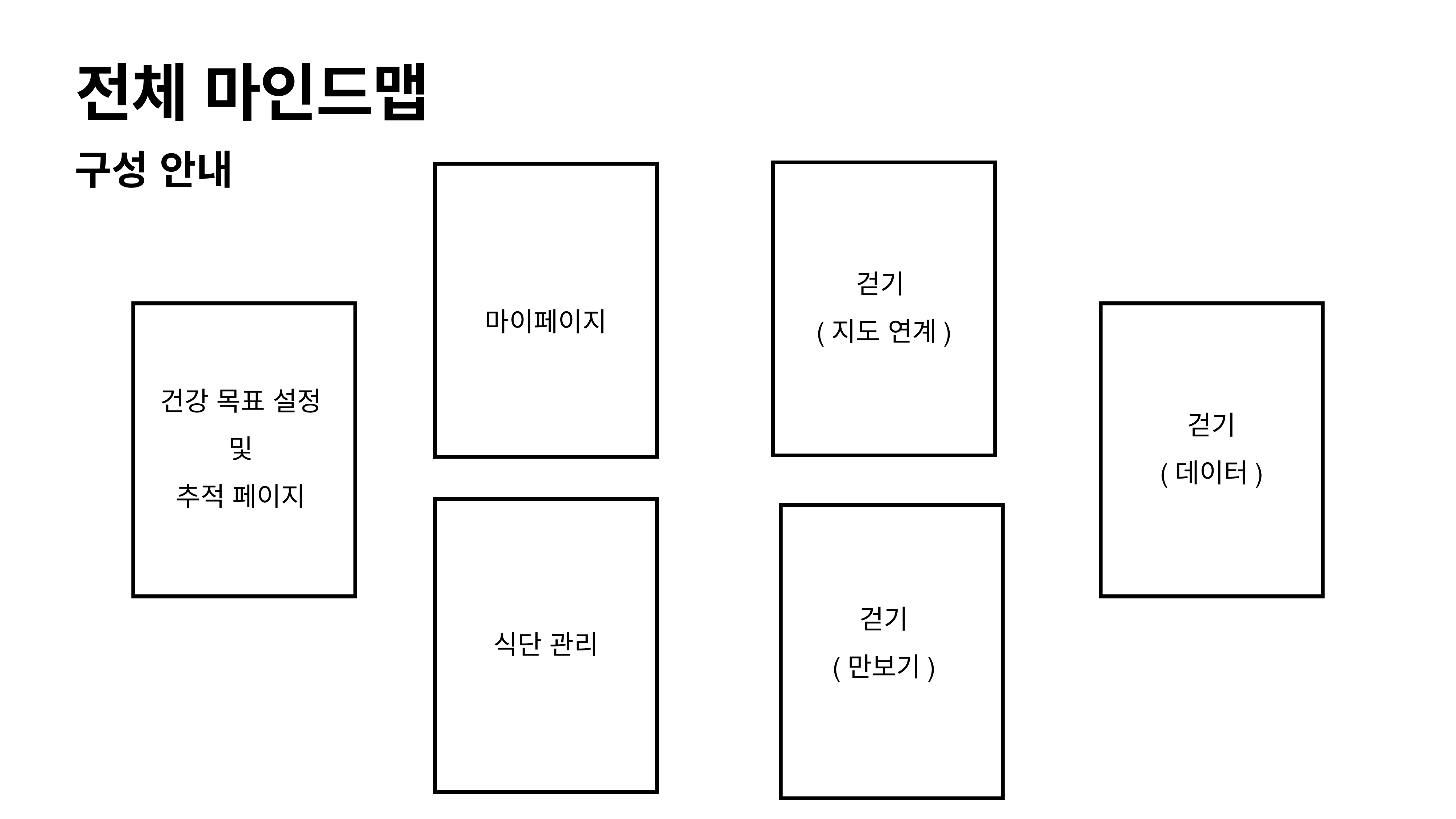

# 전체 마인드맵
구성 안내

걷기
(지도 연계)

마이페이지
건강 목표 설정
및
추적 페이지
걷기
(데이터)

걷기
(만보기)
식단 관리